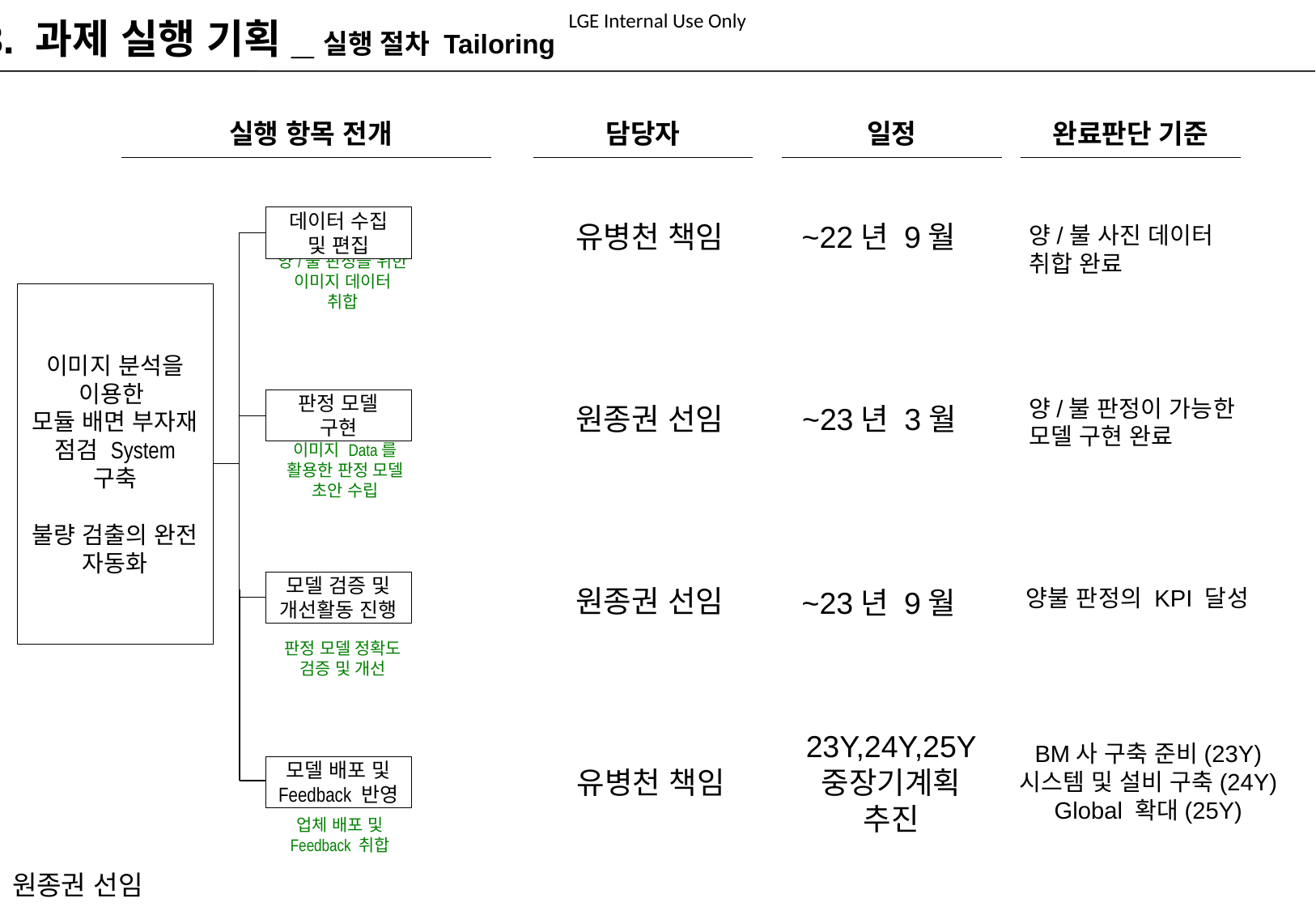

3. 과제 실행 기획_실행 절차 Tailoring
담당자
일정
완료판단 기준
실행 항목 전개
데이터 수집 및 편집
유병천 책임
~22년 9월
양/불 사진 데이터
취합 완료
양/불 판정을 위한 이미지 데이터 취합
이미지 분석을
이용한
모듈 배면 부자재 점검 System 구축

불량 검출의 완전 자동화
양/불 판정이 가능한
모델 구현 완료
판정 모델 구현
원종권 선임
~23년 3월
이미지 Data를 활용한 판정 모델 초안 수립
모델 검증 및 개선활동 진행
원종권 선임
~23년 9월
양불 판정의 KPI 달성
판정 모델 정확도 검증 및 개선
23Y,24Y,25Y
중장기계획
추진
BM사 구축 준비(23Y)
시스템 및 설비 구축(24Y)
Global 확대(25Y)
모델 배포 및 Feedback 반영
유병천 책임
업체 배포 및 Feedback 취합
원종권 선임